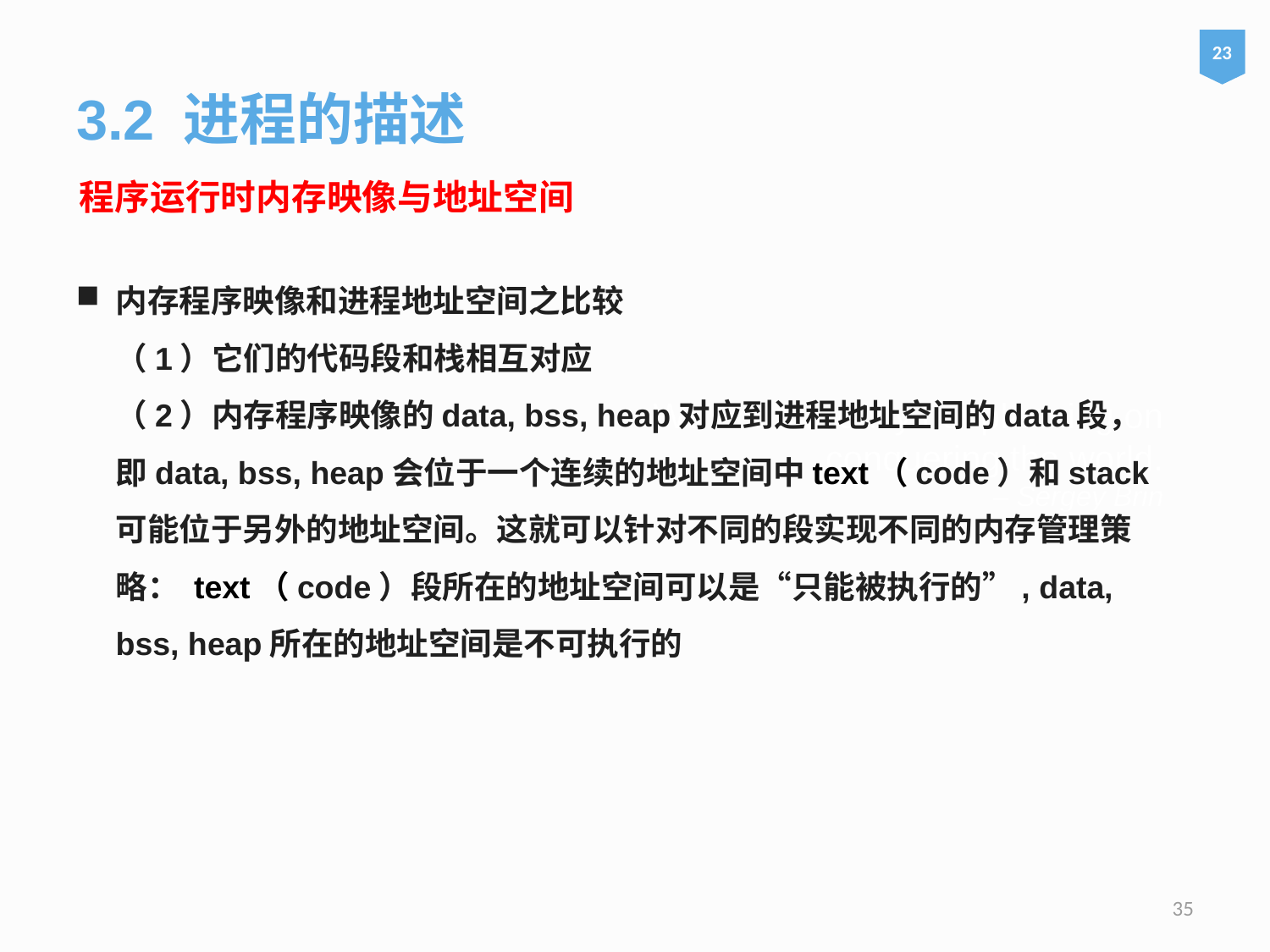

23
3.2 进程的描述
程序运行时内存映像与地址空间
内存程序映像和进程地址空间之比较
（1）它们的代码段和栈相互对应
（2）内存程序映像的data, bss, heap对应到进程地址空间的data段，即data, bss, heap会位于一个连续的地址空间中text（code）和stack可能位于另外的地址空间。这就可以针对不同的段实现不同的内存管理策略： text（code）段所在的地址空间可以是“只能被执行的”, data, bss, heap所在的地址空间是不可执行的
# We are currently not planning on conquering the world. – Sergey Brin
35